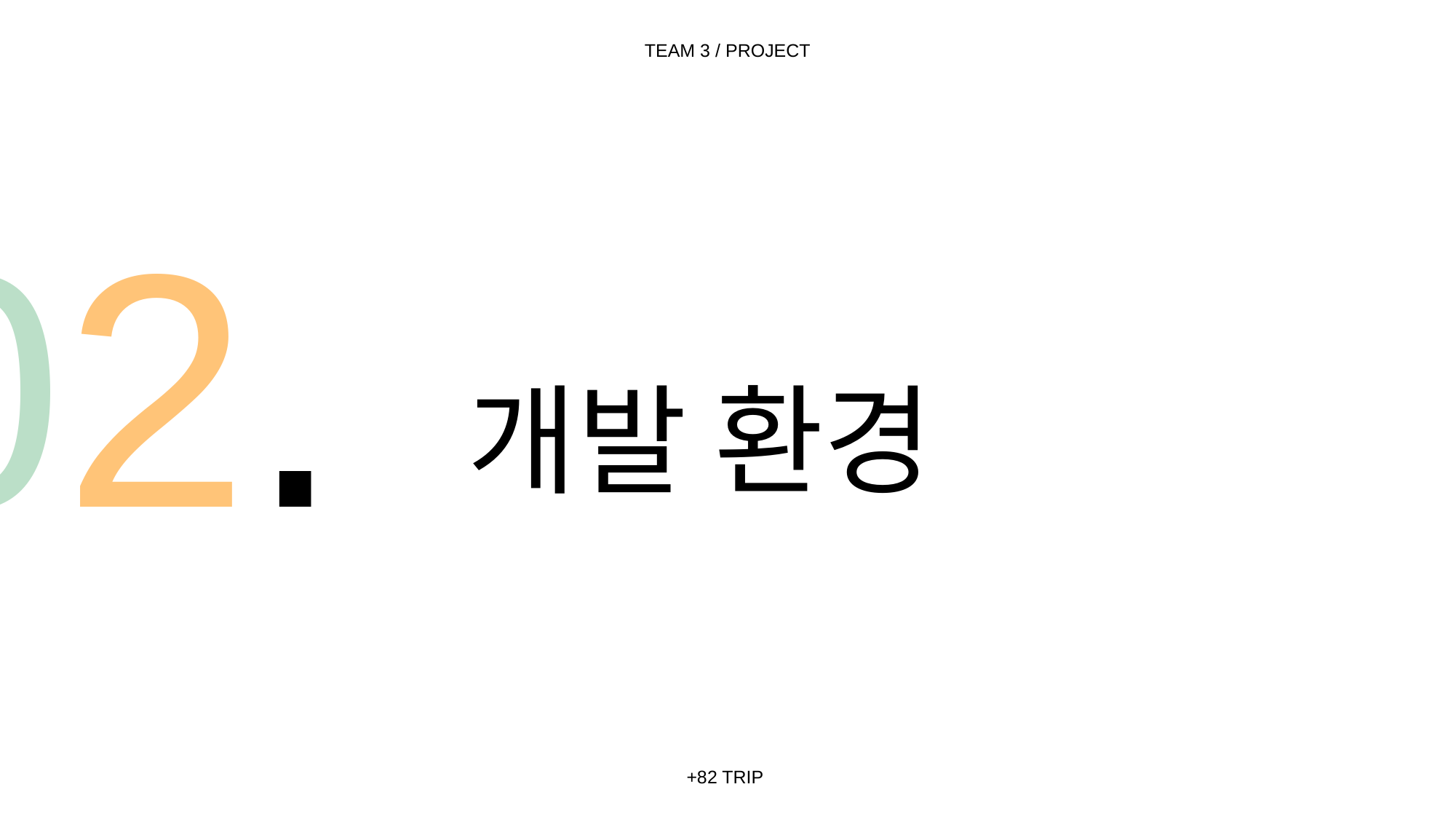

TEAM 3 / PROJECT
02.
개발 환경
+82 TRIP